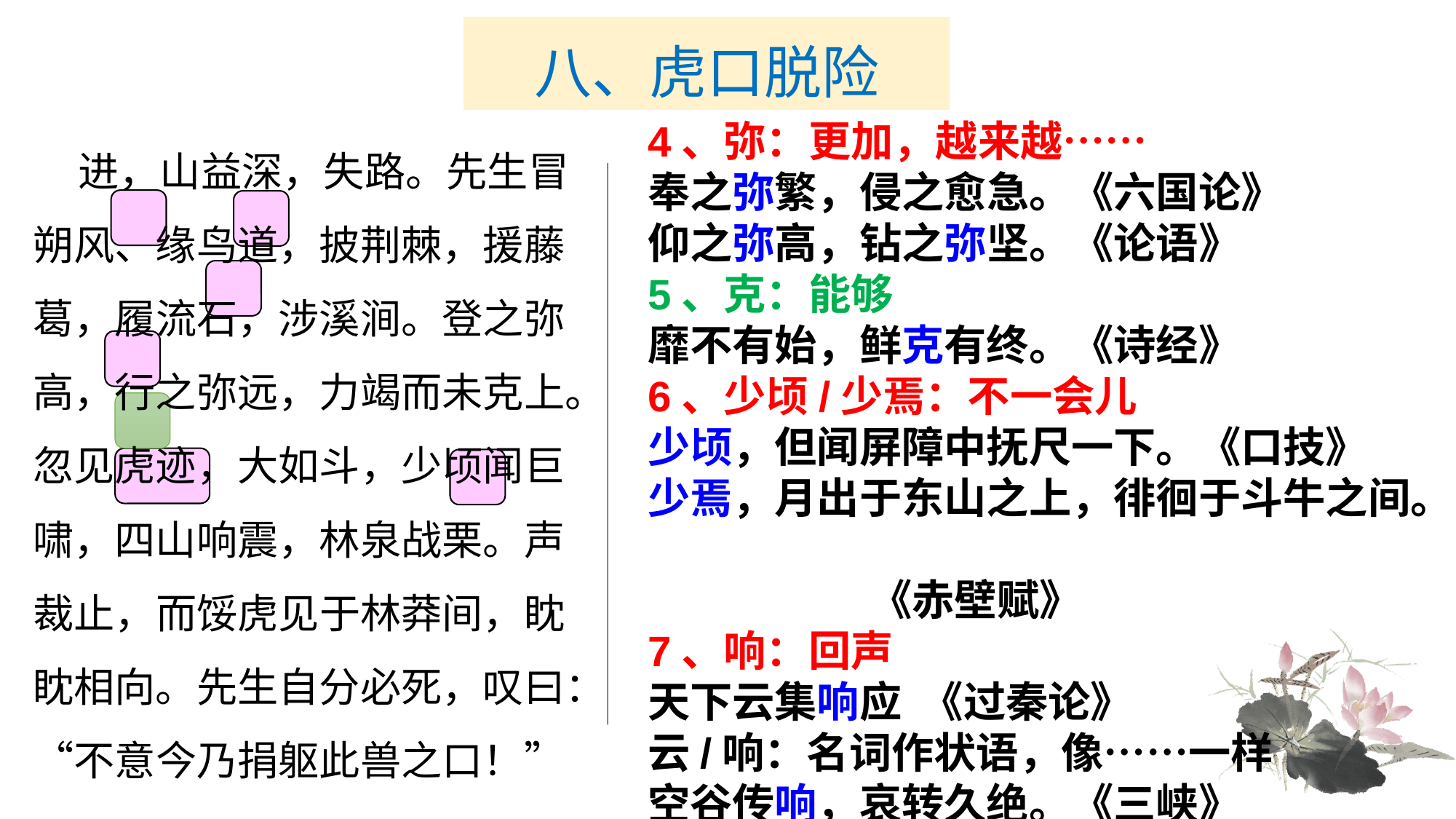

# 八、虎口脱险
4、弥：更加，越来越……
奉之弥繁，侵之愈急。《六国论》
仰之弥高，钻之弥坚。《论语》
5、克：能够
靡不有始，鲜克有终。《诗经》
6、少顷/少焉：不一会儿
少顷，但闻屏障中抚尺一下。《口技》
少焉，月出于东山之上，徘徊于斗牛之间。
                      《赤壁赋》
7、响：回声
天下云集响应  《过秦论》
云/响：名词作状语，像……一样
空谷传响，哀转久绝。《三峡》
    进，山益深，失路。先生冒朔风、缘鸟道，披荆棘，援藤葛，履流石，涉溪涧。登之弥高，行之弥远，力竭而未克上。忽见虎迹，大如斗，少顷闻巨啸，四山响震，林泉战栗。声裁止，而馁虎见于林莽间，眈眈相向。先生自分必死，叹曰：“不意今乃捐躯此兽之口！”